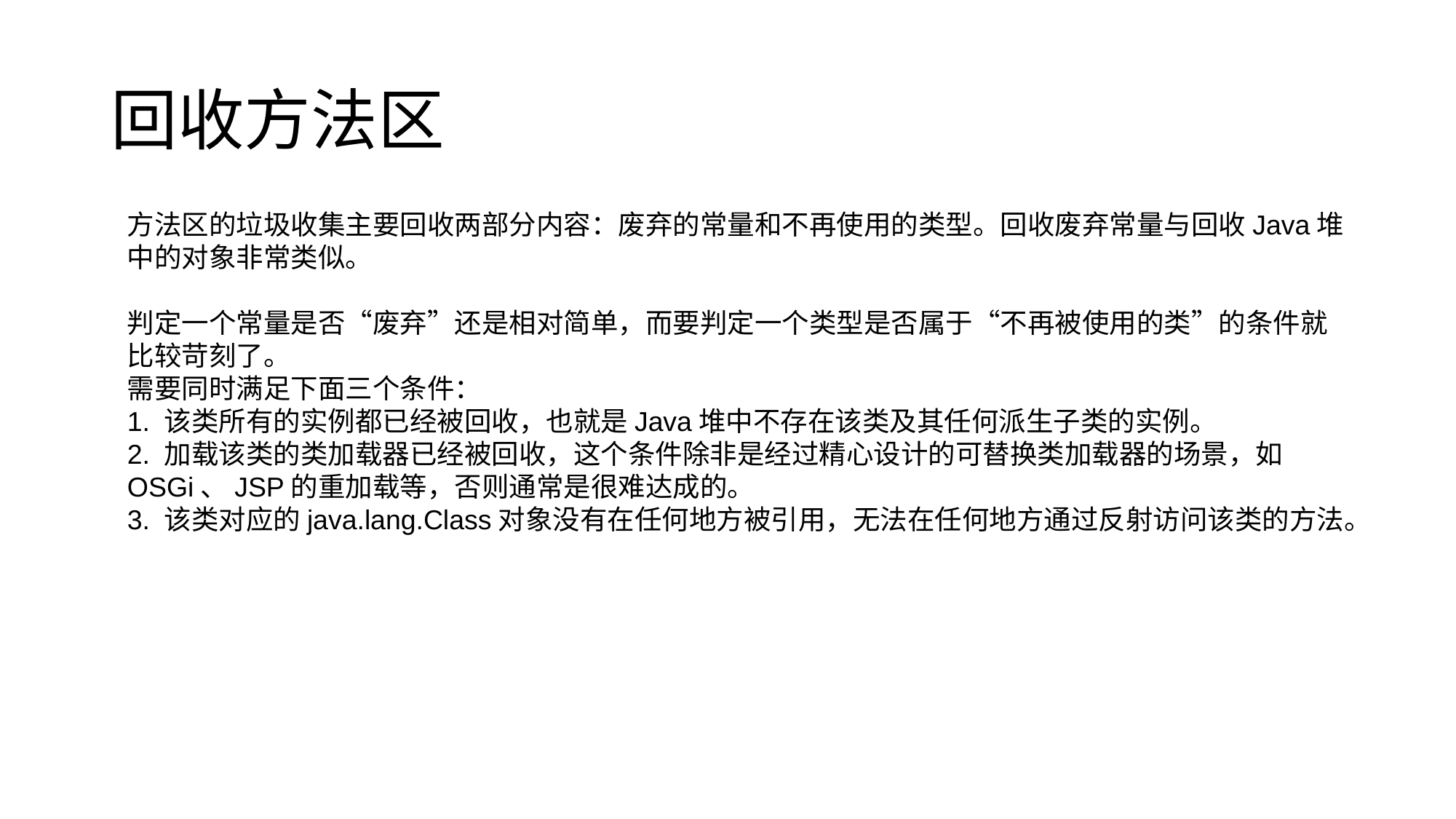

# 回收方法区
方法区的垃圾收集主要回收两部分内容：废弃的常量和不再使用的类型。回收废弃常量与回收Java堆中的对象非常类似。

判定一个常量是否“废弃”还是相对简单，而要判定一个类型是否属于“不再被使用的类”的条件就比较苛刻了。
需要同时满足下面三个条件：
1. 该类所有的实例都已经被回收，也就是Java堆中不存在该类及其任何派生子类的实例。
2. 加载该类的类加载器已经被回收，这个条件除非是经过精心设计的可替换类加载器的场景，如OSGi、JSP的重加载等，否则通常是很难达成的。
3. 该类对应的java.lang.Class对象没有在任何地方被引用，无法在任何地方通过反射访问该类的方法。